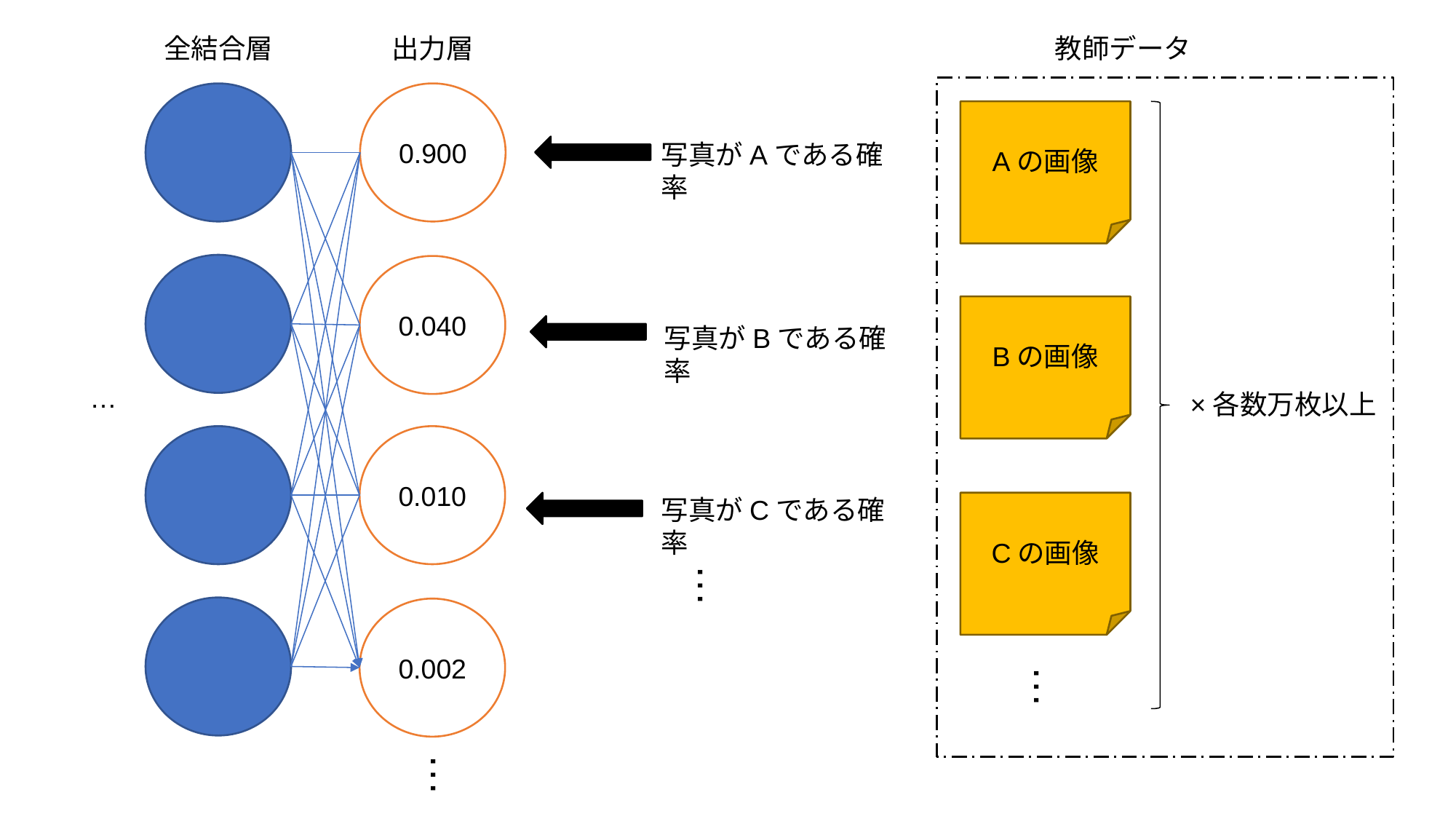

教師データ
全結合層
出力層

0.900

Aの画像
写真がAである確率

0.040
Bの画像

写真がBである確率
…
×各数万枚以上
0.010
写真がCである確率

Cの画像
…
0.002
…
…